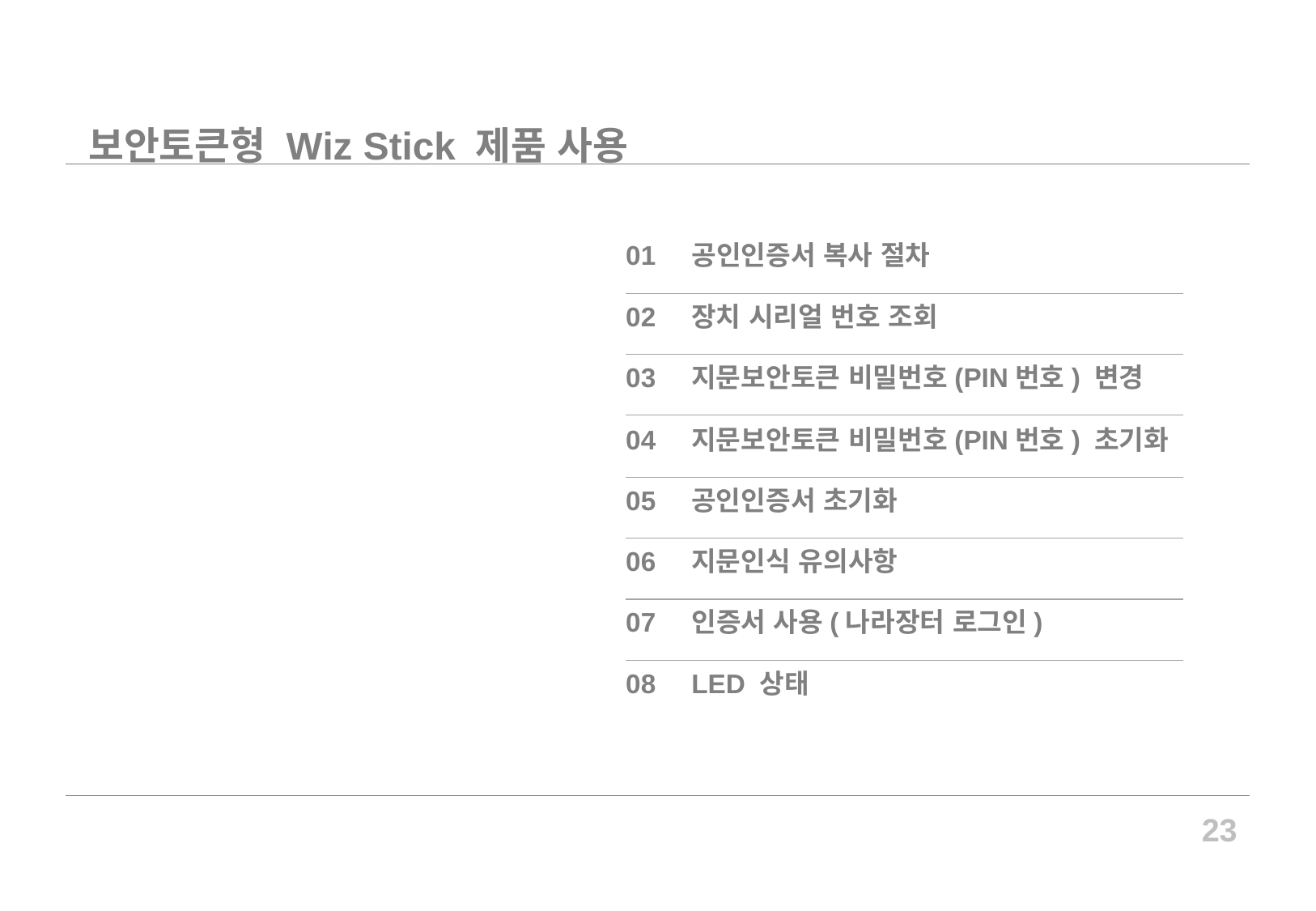

보안토큰형 Wiz Stick 제품 사용
01
공인인증서 복사 절차
02
장치 시리얼 번호 조회
03
지문보안토큰 비밀번호(PIN번호) 변경
04
지문보안토큰 비밀번호(PIN번호) 초기화
05
공인인증서 초기화
06
지문인식 유의사항
07
인증서 사용(나라장터 로그인)
08
LED 상태
23